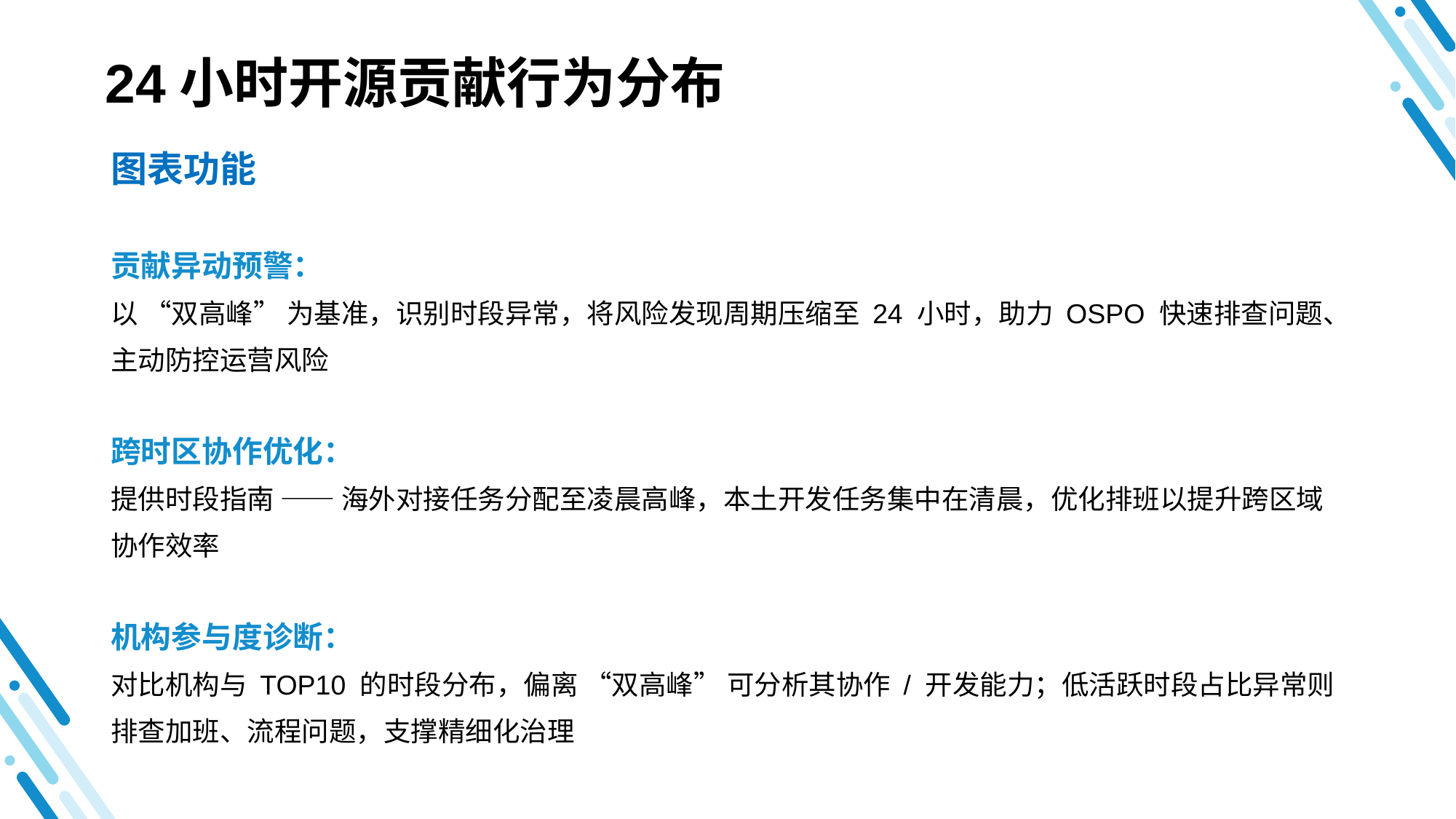

24小时开源贡献行为分布
图表功能

贡献异动预警：
以 “双高峰” 为基准，识别时段异常，将风险发现周期压缩至 24 小时，助力 OSPO 快速排查问题、主动防控运营风险

跨时区协作优化：
提供时段指南 —— 海外对接任务分配至凌晨高峰，本土开发任务集中在清晨，优化排班以提升跨区域协作效率

机构参与度诊断：
对比机构与 TOP10 的时段分布，偏离 “双高峰” 可分析其协作 / 开发能力；低活跃时段占比异常则排查加班、流程问题，支撑精细化治理